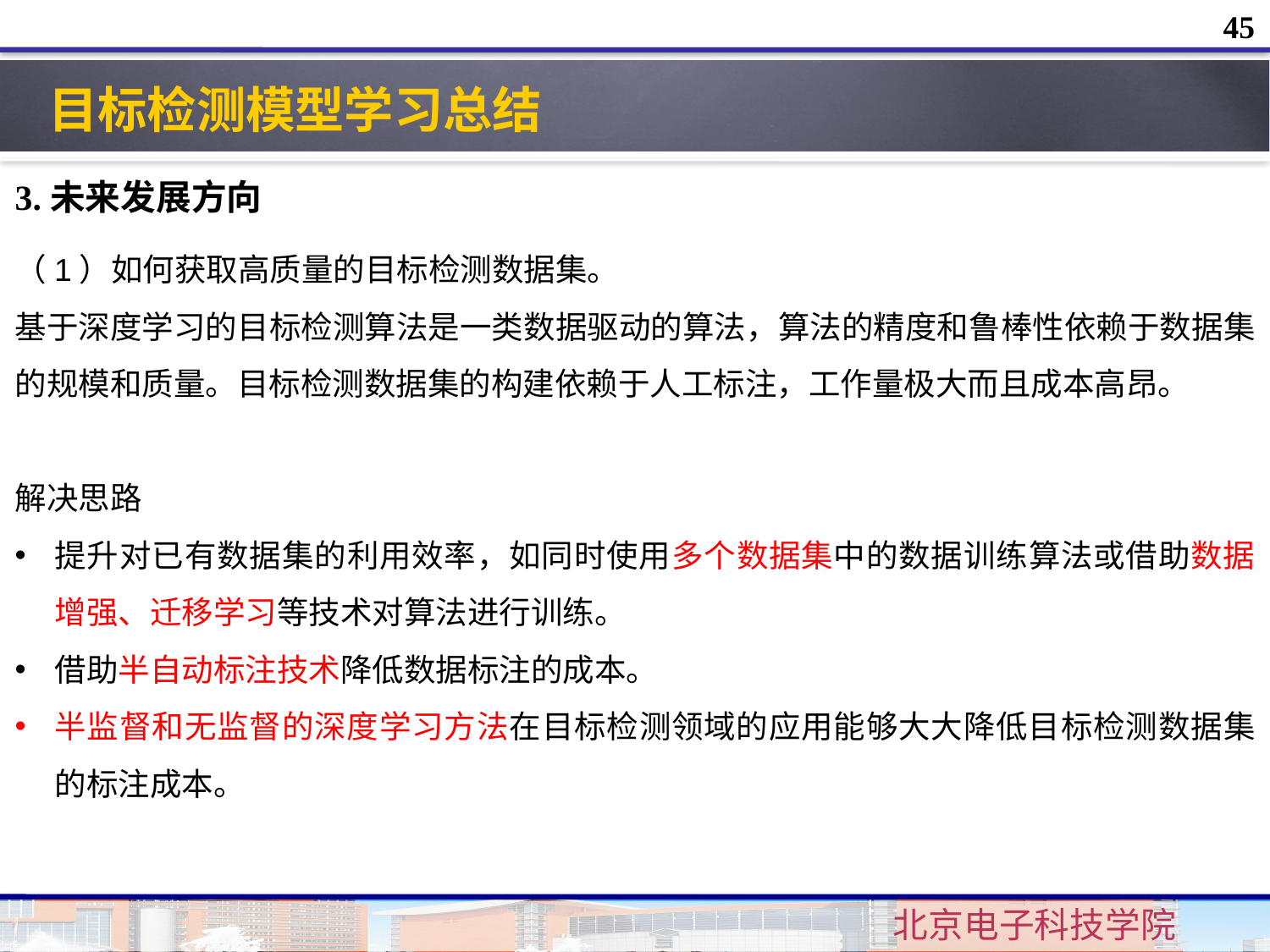

45
目标检测模型学习总结
3.未来发展方向
（1）如何获取高质量的目标检测数据集。
基于深度学习的目标检测算法是一类数据驱动的算法，算法的精度和鲁棒性依赖于数据集的规模和质量。目标检测数据集的构建依赖于人工标注，工作量极大而且成本高昂。

解决思路
提升对已有数据集的利用效率，如同时使用多个数据集中的数据训练算法或借助数据增强、迁移学习等技术对算法进行训练。
借助半自动标注技术降低数据标注的成本。
半监督和无监督的深度学习方法在目标检测领域的应用能够大大降低目标检测数据集的标注成本。